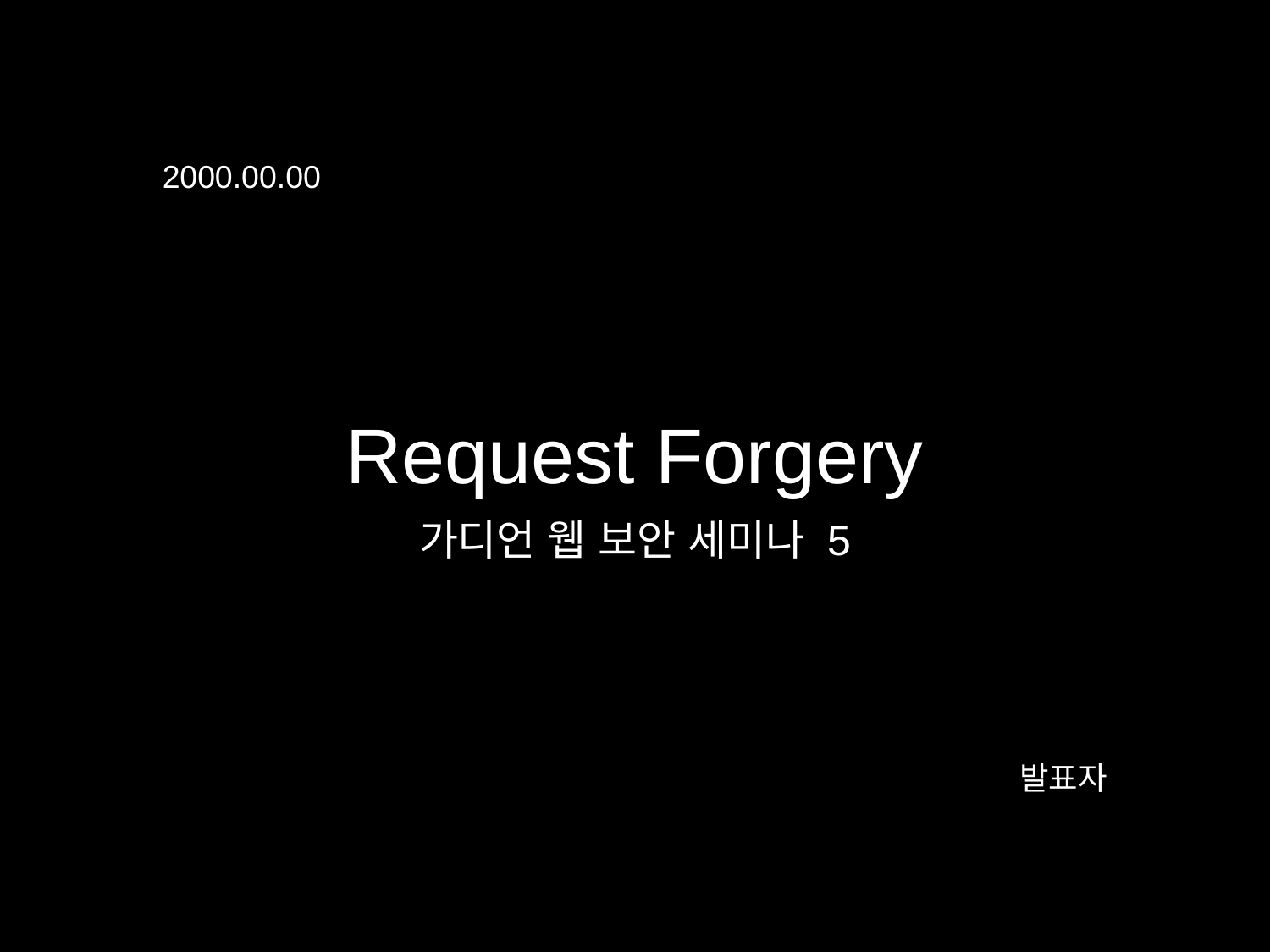

2000.00.00
Request Forgery
가디언 웹 보안 세미나 5
발표자